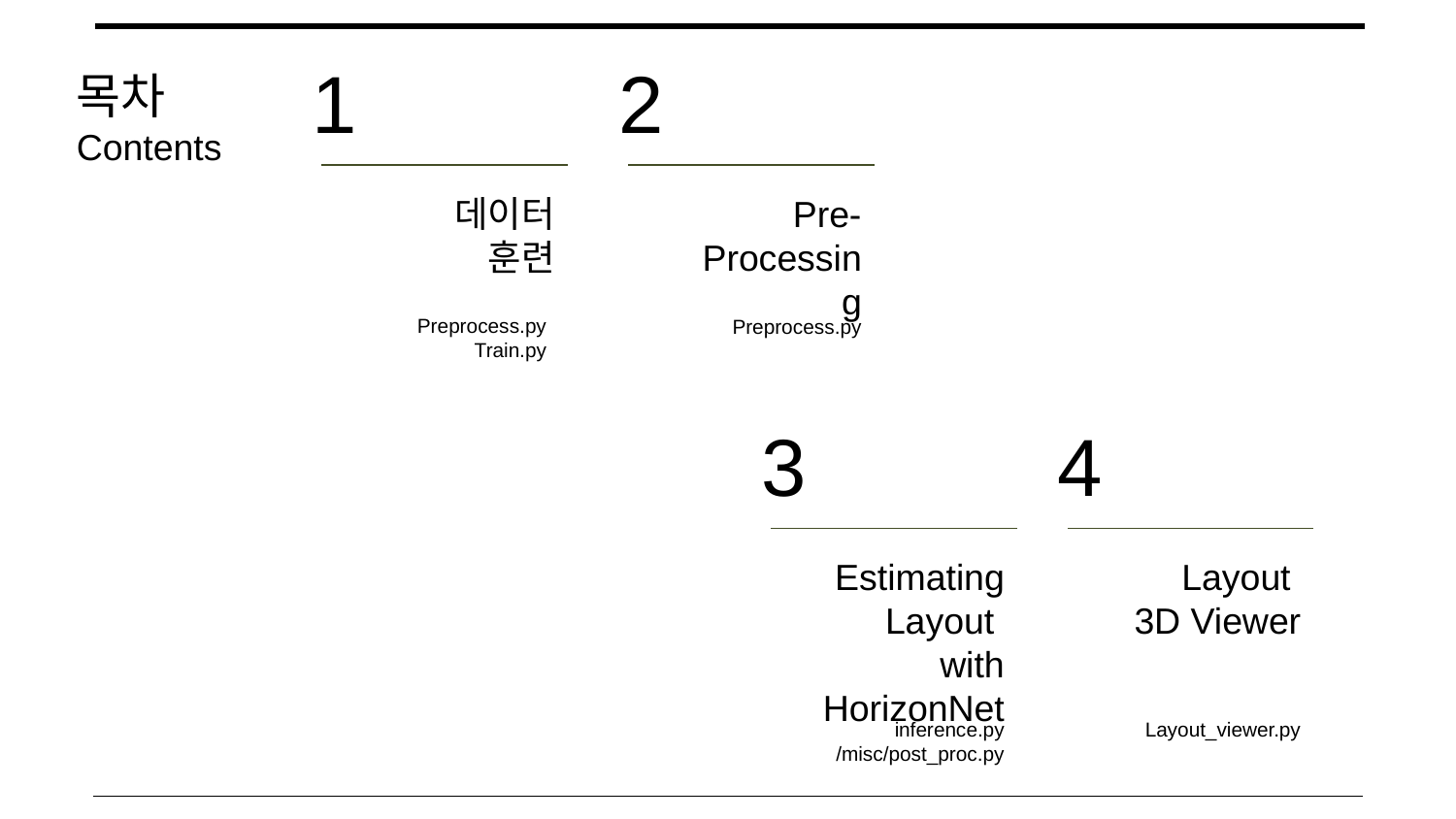

1
2
목차
Contents
데이터 훈련

Pre-Processing

Preprocess.py
Train.py
Preprocess.py
3
4
Estimating Layout
with HorizonNet
Layout
3D Viewer
Layout_viewer.py
inference.py
/misc/post_proc.py